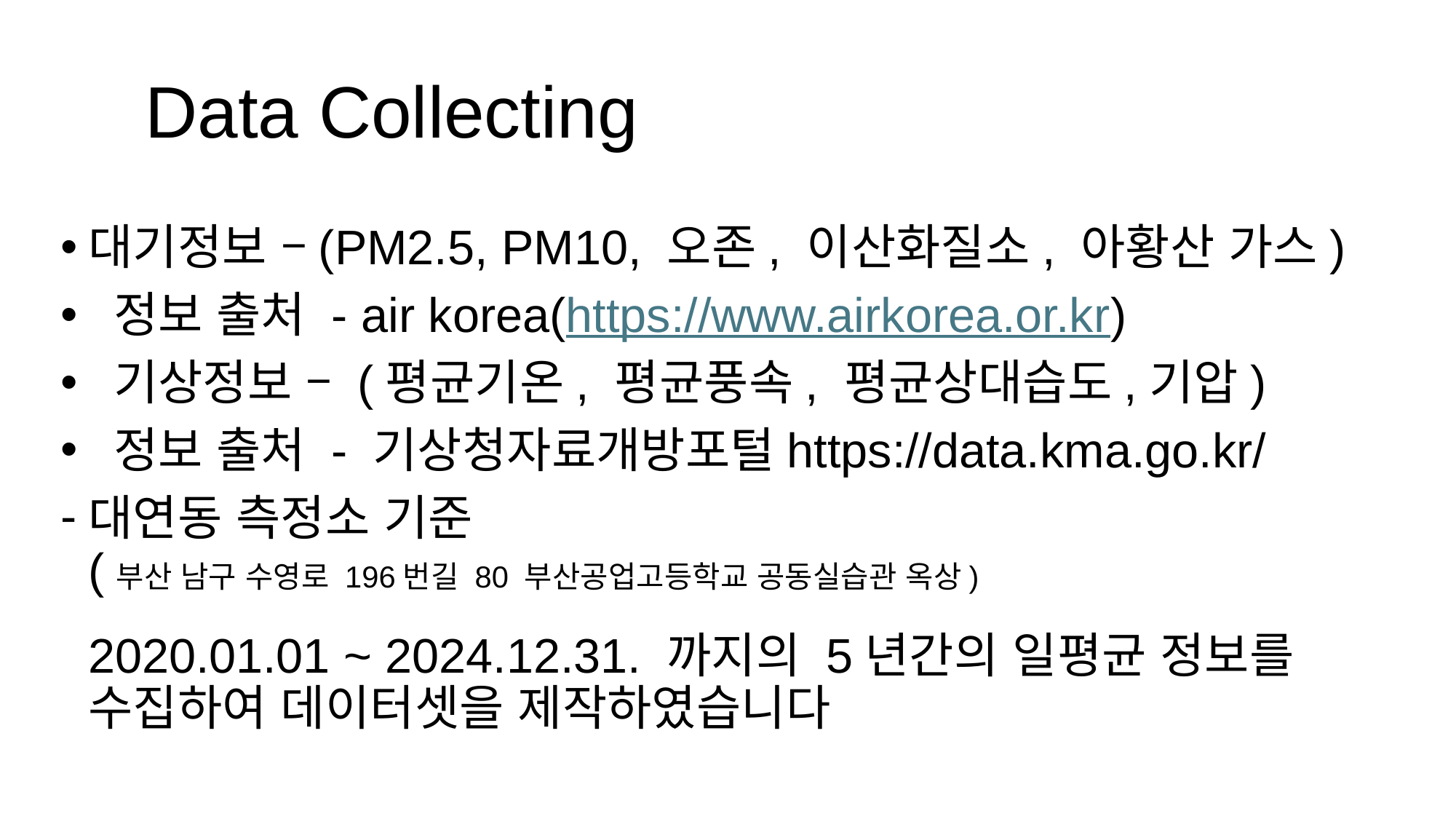

# Data Collecting
대기정보 –(PM2.5, PM10, 오존, 이산화질소, 아황산 가스)
 정보 출처 - air korea(https://www.airkorea.or.kr)
 기상정보 – (평균기온, 평균풍속, 평균상대습도,기압)
 정보 출처 - 기상청자료개방포털https://data.kma.go.kr/
대연동 측정소 기준
(부산 남구 수영로 196번길 80 부산공업고등학교 공동실습관 옥상)
2020.01.01 ~ 2024.12.31. 까지의 5년간의 일평균 정보를
수집하여 데이터셋을 제작하였습니다